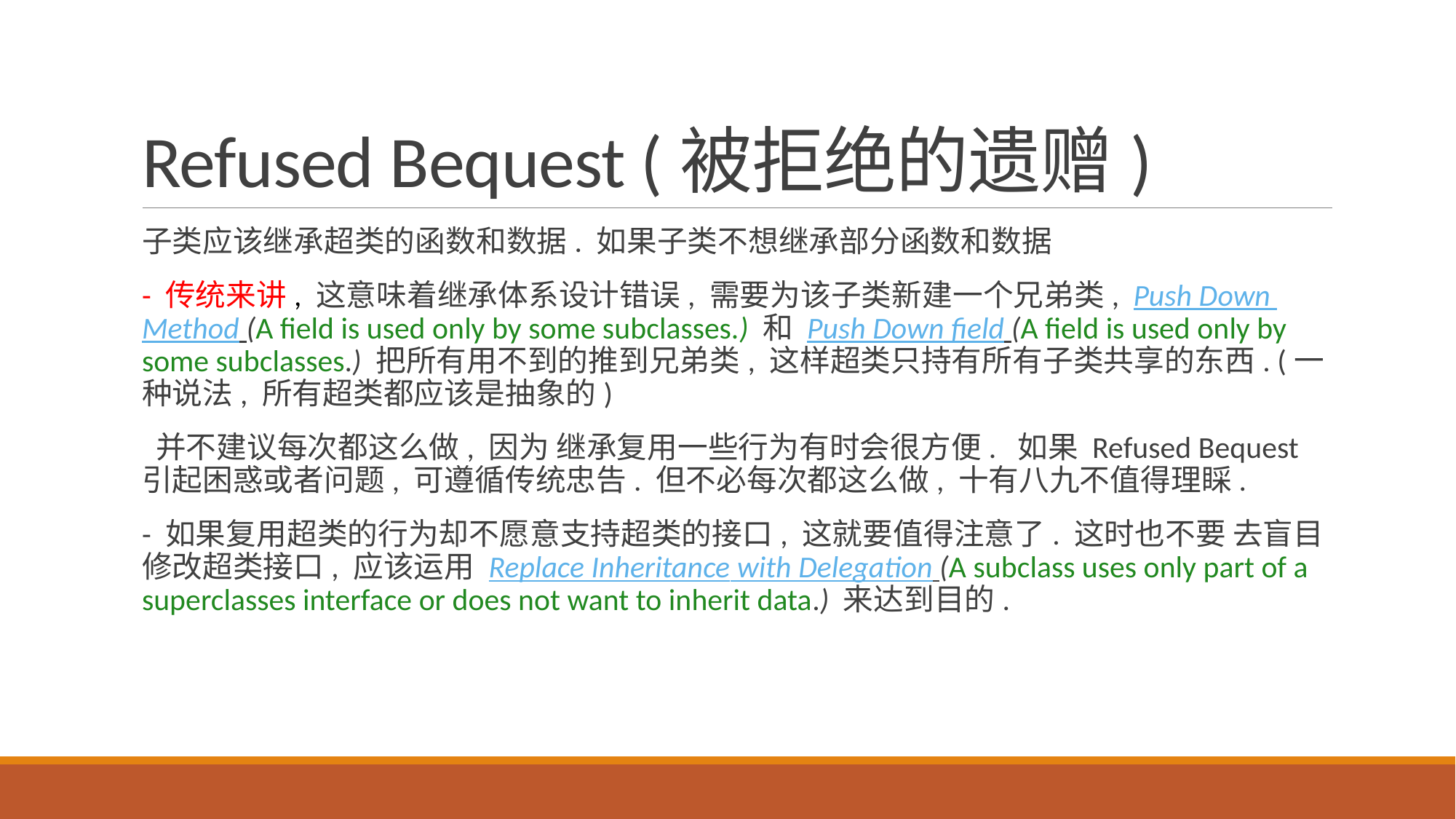

# Refused Bequest (被拒绝的遗赠)
子类应该继承超类的函数和数据. 如果子类不想继承部分函数和数据
- 传统来讲, 这意味着继承体系设计错误, 需要为该子类新建一个兄弟类,  Push Down Method (A field is used only by some subclasses.) 和 Push Down field (A field is used only by some subclasses.) 把所有用不到的推到兄弟类, 这样超类只持有所有子类共享的东西. (一种说法, 所有超类都应该是抽象的)
 并不建议每次都这么做, 因为 继承复用一些行为有时会很方便.  如果 Refused Bequest  引起困惑或者问题, 可遵循传统忠告. 但不必每次都这么做, 十有八九不值得理睬.
- 如果复用超类的行为却不愿意支持超类的接口, 这就要值得注意了. 这时也不要 去盲目修改超类接口, 应该运用 Replace Inheritance with Delegation (A subclass uses only part of a superclasses interface or does not want to inherit data.) 来达到目的.